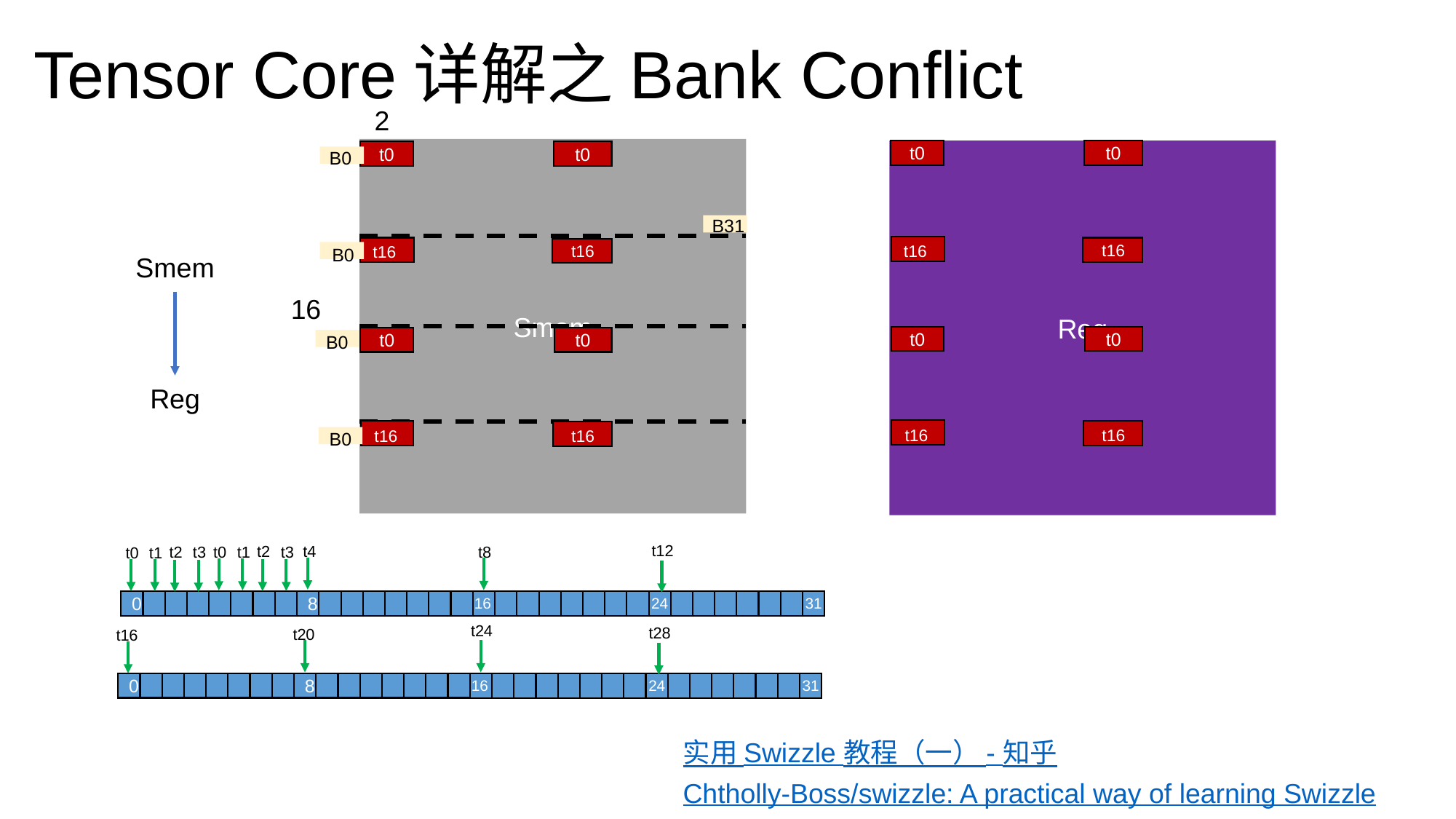

Tensor Core详解之Bank Conflict
2
Smem
Reg
t0
t0
t0
t0
B0

B31

t16
t16
t16
t16

B0

Smem

Reg
16
B0
t0
t0
t0
t0

t16
t16
t16

t16

B0

t12
t2
t4
t8
t2
t3
t0
t1
t3
t0
t1
16
24
31
0

8

t24
t28
t20
t16
16
24
31
0

8

实用 Swizzle 教程（一） - 知乎
Chtholly-Boss/swizzle: A practical way of learning Swizzle